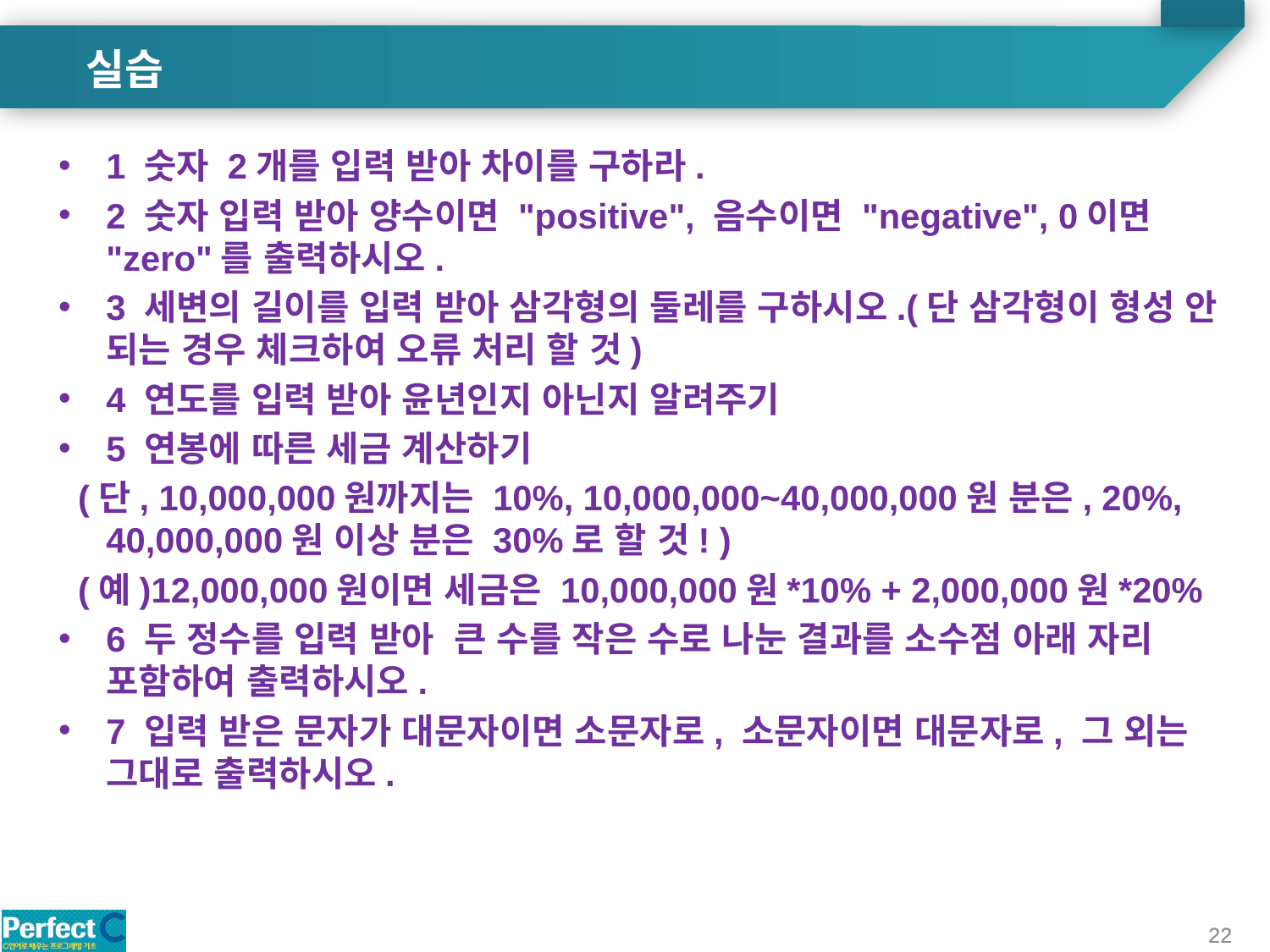

실습
1 숫자 2개를 입력 받아 차이를 구하라.
2 숫자 입력 받아 양수이면 "positive", 음수이면 "negative", 0이면 "zero"를 출력하시오.
3 세변의 길이를 입력 받아 삼각형의 둘레를 구하시오.(단 삼각형이 형성 안 되는 경우 체크하여 오류 처리 할 것)
4 연도를 입력 받아 윤년인지 아닌지 알려주기
5 연봉에 따른 세금 계산하기
  (단, 10,000,000원까지는 10%, 10,000,000~40,000,000원 분은, 20%, 40,000,000원 이상 분은 30%로 할 것! )
  (예)12,000,000원이면 세금은 10,000,000원*10% + 2,000,000원*20%
6 두 정수를 입력 받아  큰 수를 작은 수로 나눈 결과를 소수점 아래 자리 포함하여 출력하시오.
7 입력 받은 문자가 대문자이면 소문자로, 소문자이면 대문자로, 그 외는 그대로 출력하시오.
22